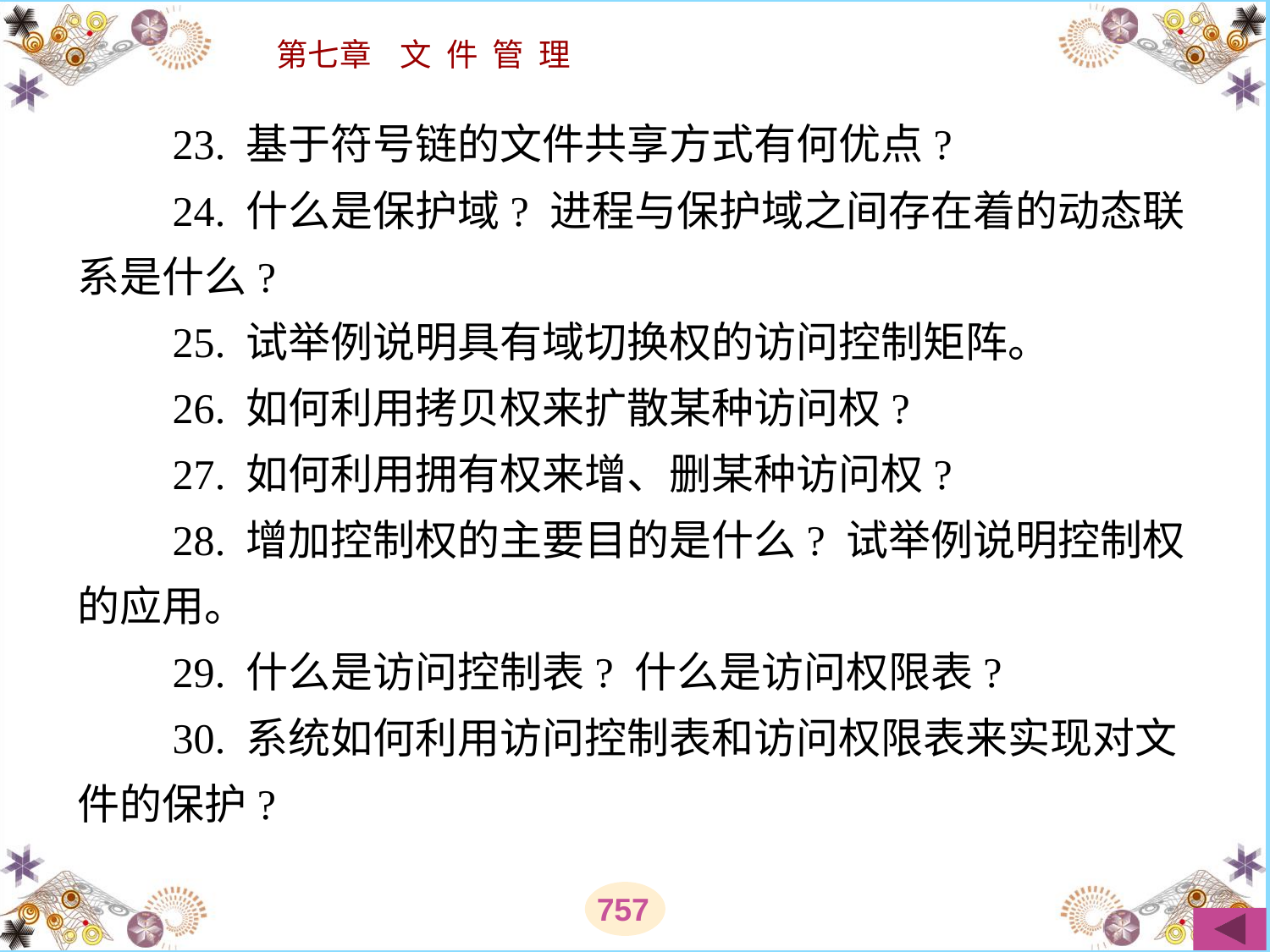

# 23. 基于符号链的文件共享方式有何优点? 　　24. 什么是保护域? 进程与保护域之间存在着的动态联系是什么? 　　25. 试举例说明具有域切换权的访问控制矩阵。 　　26. 如何利用拷贝权来扩散某种访问权? 　　27. 如何利用拥有权来增、删某种访问权? 　　28. 增加控制权的主要目的是什么? 试举例说明控制权的应用。 　　29. 什么是访问控制表? 什么是访问权限表? 　　30. 系统如何利用访问控制表和访问权限表来实现对文件的保护?